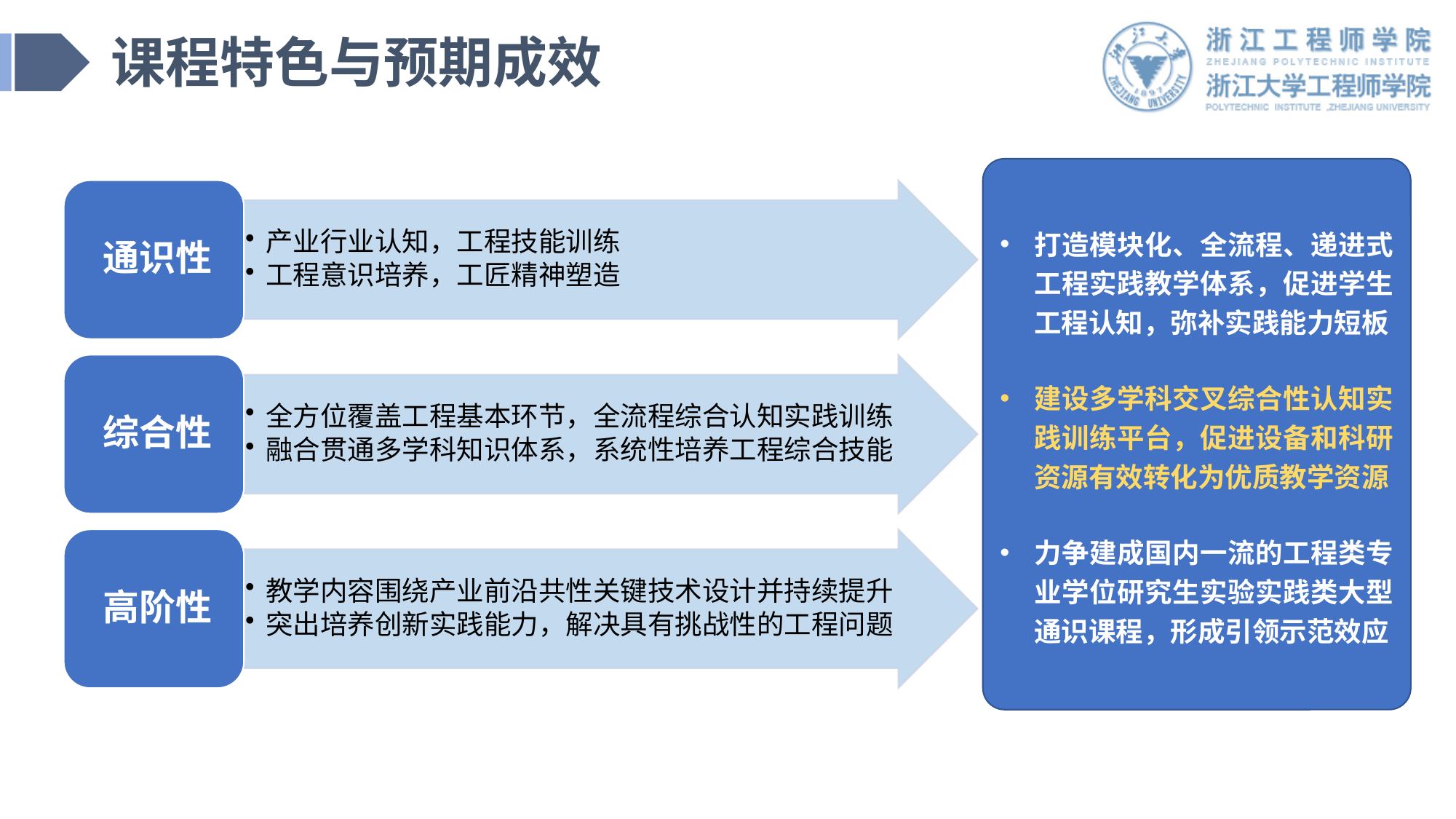

# 课程特色与预期成效
打造模块化、全流程、递进式工程实践教学体系，促进学生工程认知，弥补实践能力短板
建设多学科交叉综合性认知实践训练平台，促进设备和科研资源有效转化为优质教学资源
力争建成国内一流的工程类专业学位研究生实验实践类大型通识课程，形成引领示范效应
产业行业认知，工程技能训练
工程意识培养，工匠精神塑造
通识性
全方位覆盖工程基本环节，全流程综合认知实践训练
融合贯通多学科知识体系，系统性培养工程综合技能
综合性
教学内容围绕产业前沿共性关键技术设计并持续提升
突出培养创新实践能力，解决具有挑战性的工程问题
高阶性